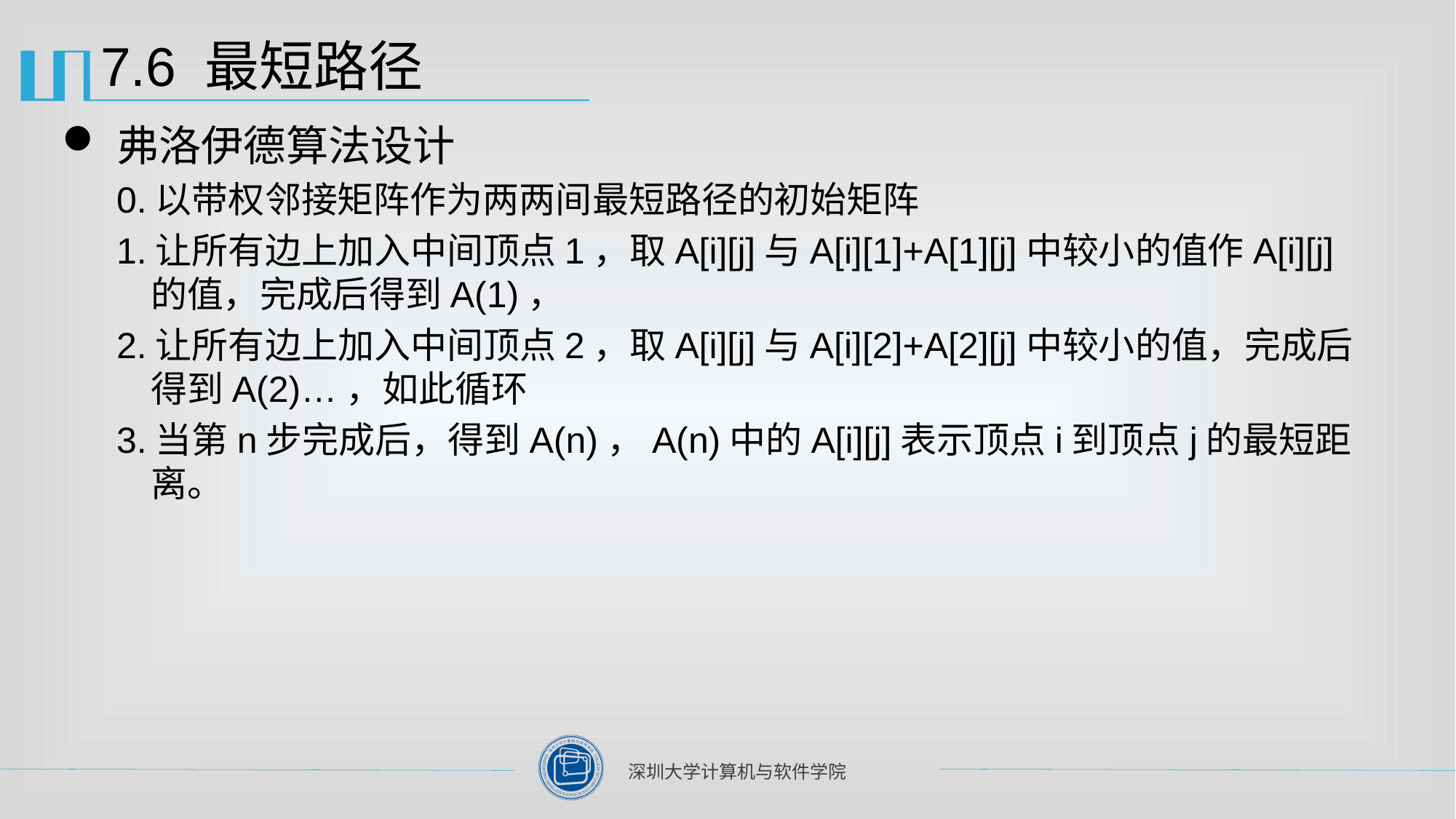

# 7.6 最短路径
弗洛伊德算法设计
0.以带权邻接矩阵作为两两间最短路径的初始矩阵
1.让所有边上加入中间顶点1，取A[i][j]与A[i][1]+A[1][j]中较小的值作A[i][j]的值，完成后得到A(1)，
2.让所有边上加入中间顶点2，取A[i][j]与A[i][2]+A[2][j]中较小的值，完成后得到A(2)…，如此循环
3.当第n步完成后，得到A(n)，A(n)中的A[i][j]表示顶点i到顶点j的最短距离。

134